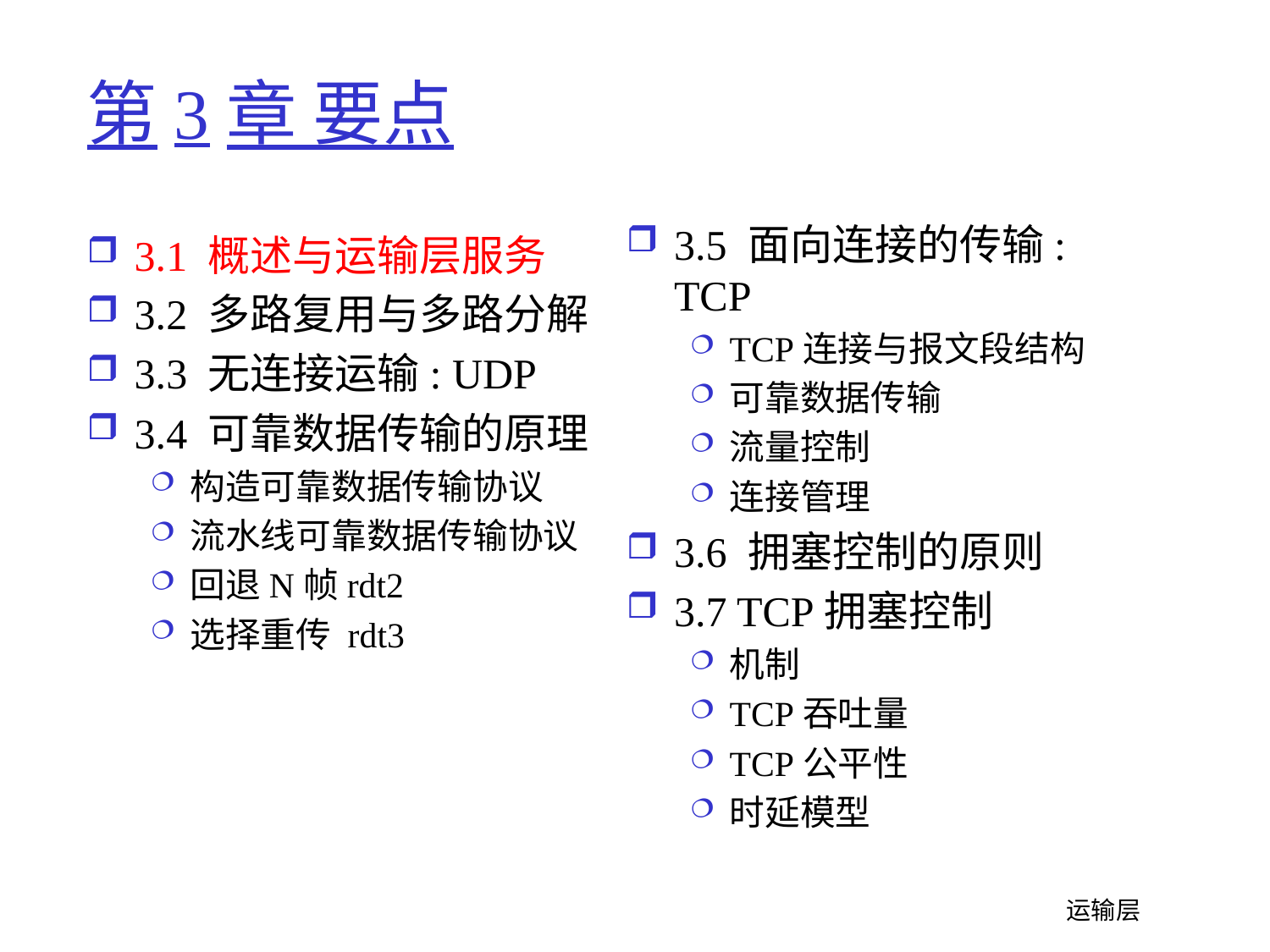

# 第3章 要点
3.5 面向连接的传输: TCP
TCP连接与报文段结构
可靠数据传输
流量控制
连接管理
3.6 拥塞控制的原则
3.7 TCP拥塞控制
机制
TCP吞吐量
TCP公平性
时延模型
3.1 概述与运输层服务
3.2 多路复用与多路分解
3.3 无连接运输: UDP
3.4 可靠数据传输的原理
构造可靠数据传输协议
流水线可靠数据传输协议
回退N帧rdt2
选择重传 rdt3
 运输层
2